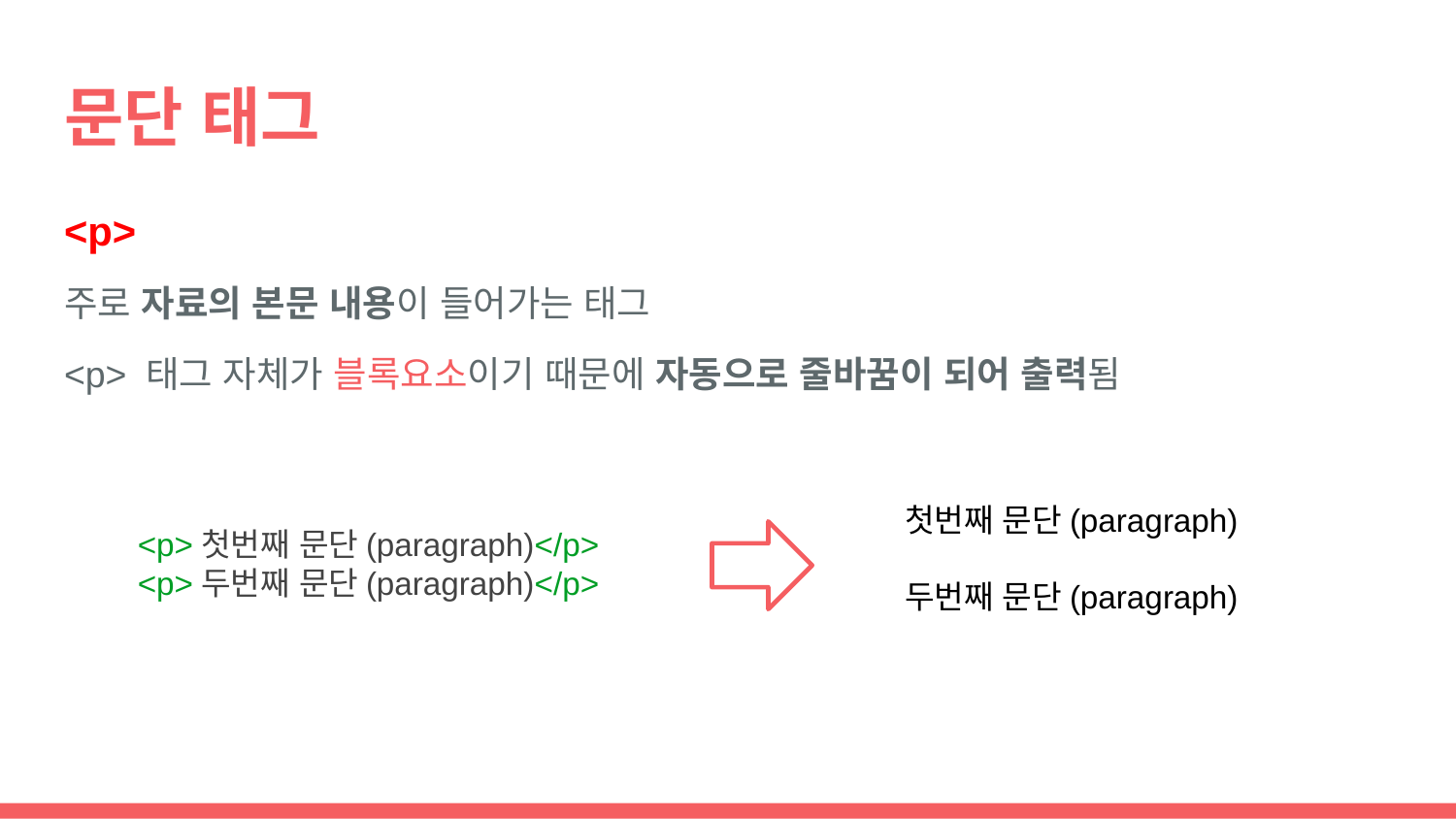

# 문단 태그
<p>
주로 자료의 본문 내용이 들어가는 태그
<p> 태그 자체가 블록요소이기 때문에 자동으로 줄바꿈이 되어 출력됨
첫번째 문단(paragraph)
두번째 문단(paragraph)

<p>첫번째 문단(paragraph)</p>
<p>두번째 문단(paragraph)</p>